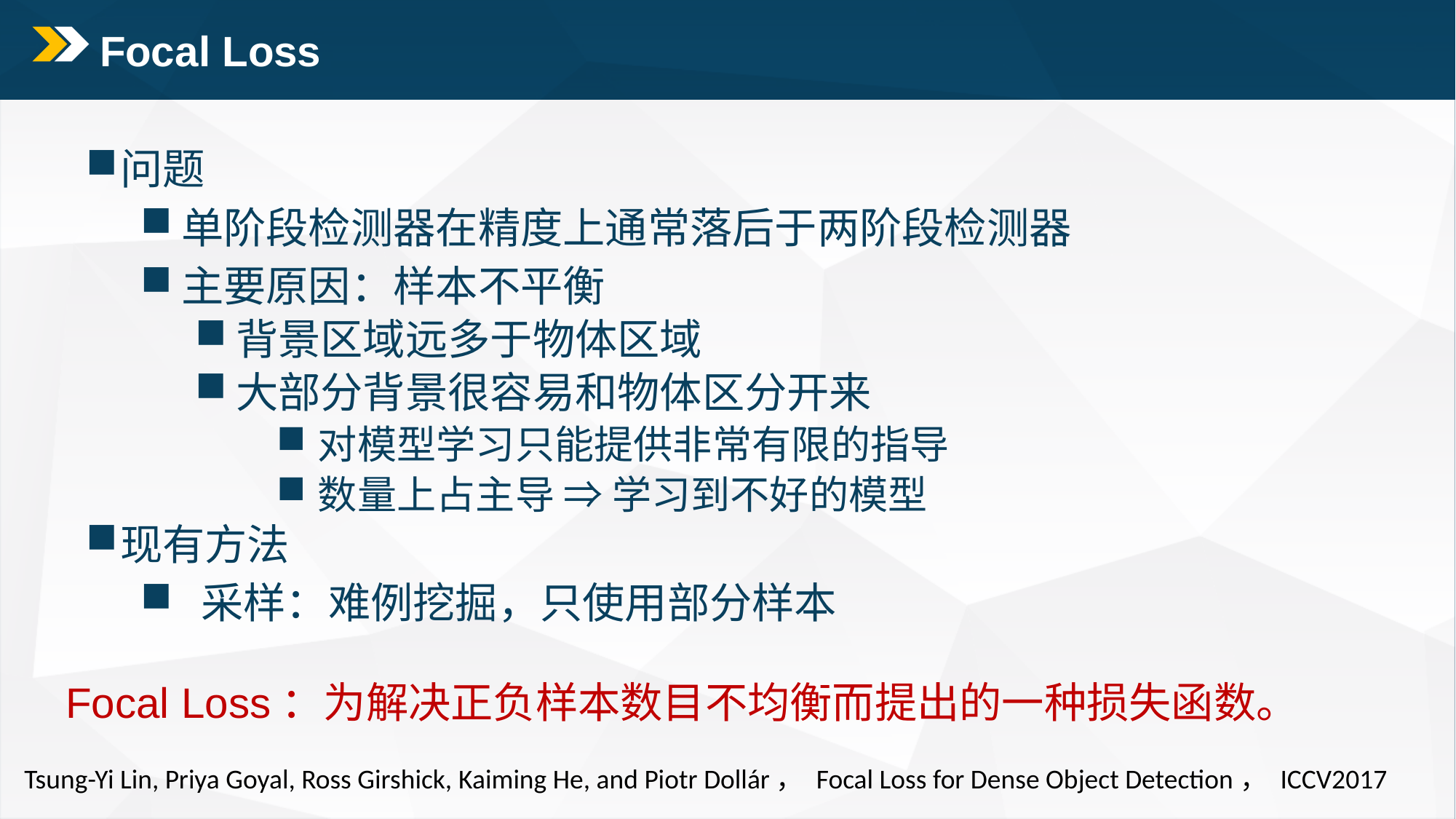

# Focal Loss
问题
单阶段检测器在精度上通常落后于两阶段检测器
主要原因：样本不平衡
背景区域远多于物体区域
大部分背景很容易和物体区分开来
对模型学习只能提供非常有限的指导
数量上占主导 ⇒ 学习到不好的模型
现有方法
 采样：难例挖掘，只使用部分样本

Focal Loss：为解决正负样本数目不均衡而提出的一种损失函数。
Tsung-Yi Lin, Priya Goyal, Ross Girshick, Kaiming He, and Piotr Dollár， Focal Loss for Dense Object Detection， ICCV2017